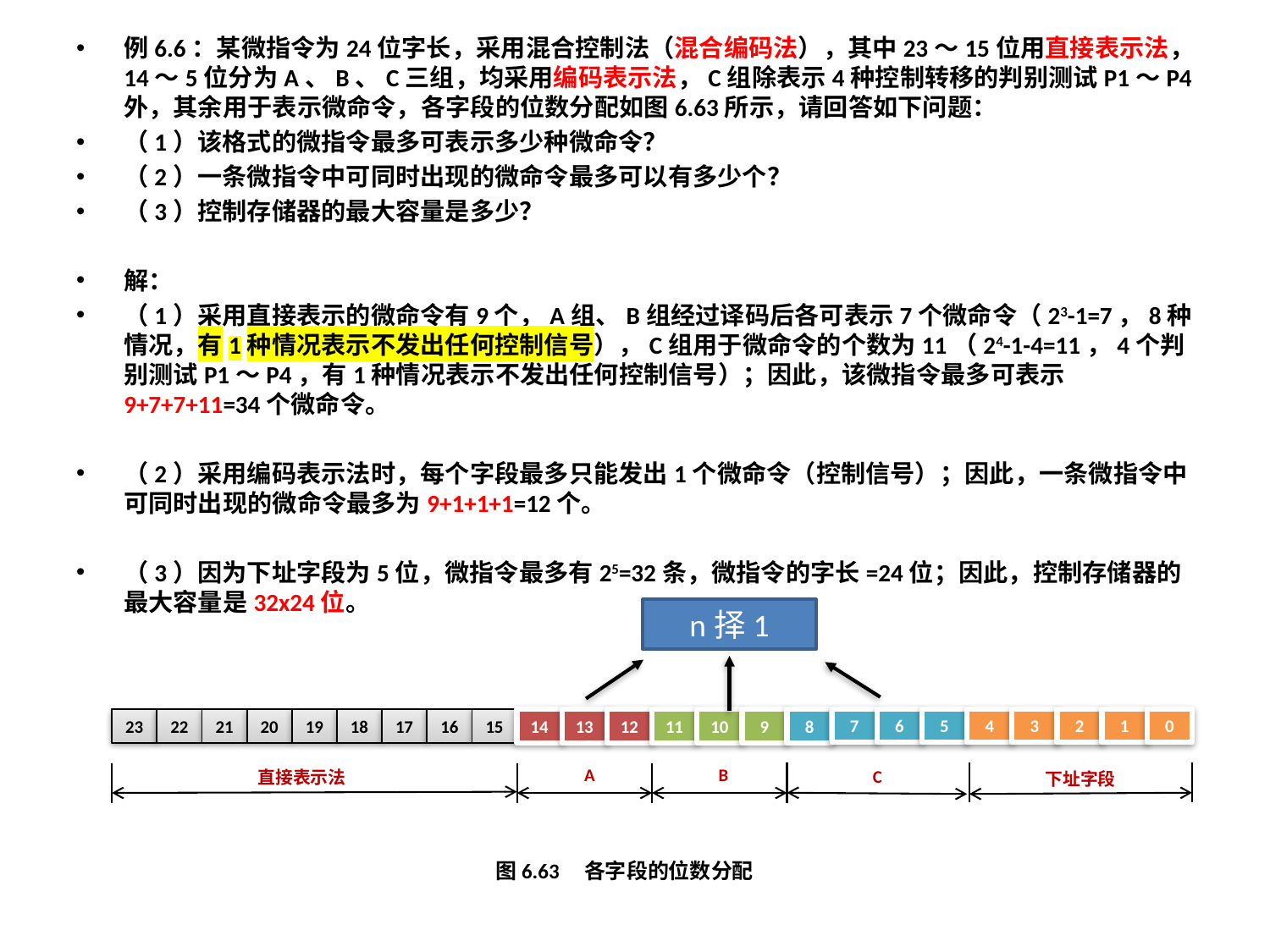

例6.6：某微指令为24位字长，采用混合控制法（混合编码法），其中23～15位用直接表示法，14～5位分为A、B、C三组，均采用编码表示法，C组除表示4种控制转移的判别测试P1～P4外，其余用于表示微命令，各字段的位数分配如图6.63所示，请回答如下问题：
（1）该格式的微指令最多可表示多少种微命令？
（2）一条微指令中可同时出现的微命令最多可以有多少个？
（3）控制存储器的最大容量是多少？

解：
（1）采用直接表示的微命令有9个，A组、B组经过译码后各可表示7个微命令（23-1=7，8种情况，有1种情况表示不发出任何控制信号），C组用于微命令的个数为11（24-1-4=11，4个判别测试P1～P4，有1种情况表示不发出任何控制信号）；因此，该微指令最多可表示9+7+7+11=34个微命令。

（2）采用编码表示法时，每个字段最多只能发出1个微命令（控制信号）；因此，一条微指令中可同时出现的微命令最多为9+1+1+1=12个。

（3）因为下址字段为5位，微指令最多有25=32条，微指令的字长=24位；因此，控制存储器的最大容量是32x24位。

n择1
2
0
3
1
6
4
7
5
18
16
19
17
22
20
23
21
10
8
11
9
14
12
15
13
B
A
C
直接表示法
下址字段
图6.63    各字段的位数分配